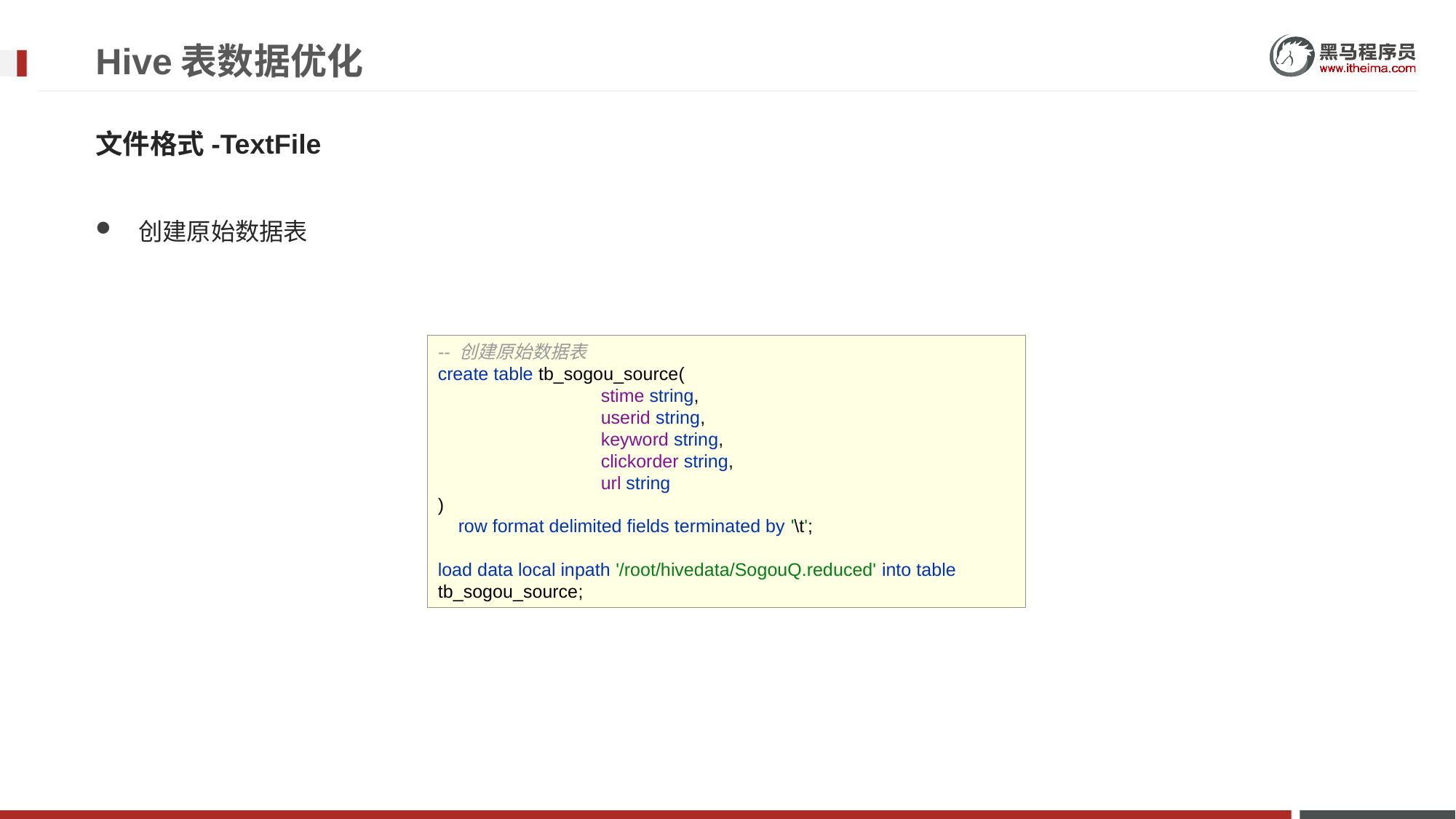

# Hive表数据优化
文件格式-TextFile
创建原始数据表
-- 创建原始数据表
create table tb_sogou_source(
                                stime string,
                                userid string,
                                keyword string,
                                clickorder string,
                                url string
)
    row format delimited fields terminated by '\t';
load data local inpath '/root/hivedata/SogouQ.reduced' into table tb_sogou_source;